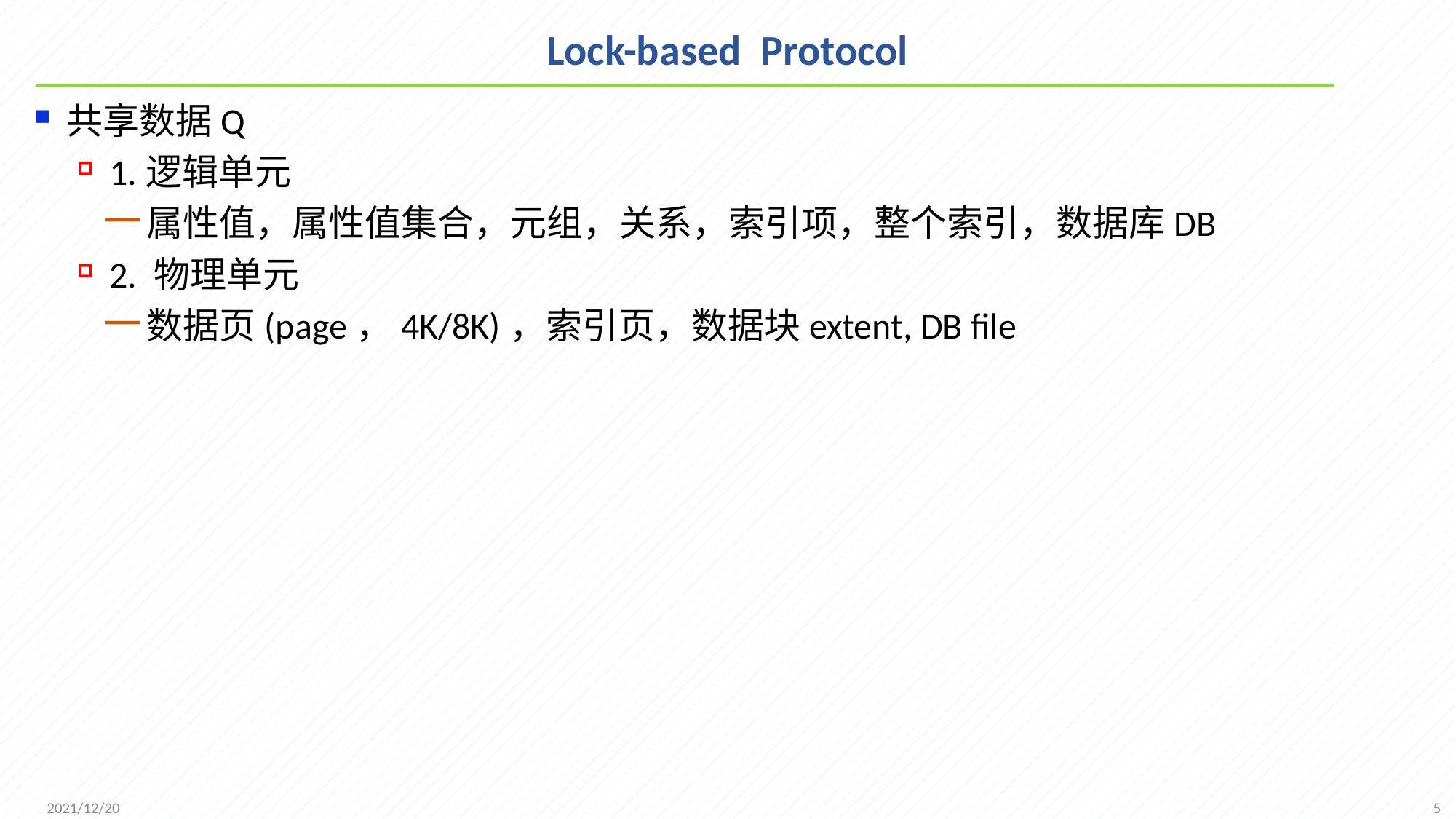

# Lock-based  Protocol
共享数据Q
1.逻辑单元
属性值，属性值集合，元组，关系，索引项，整个索引，数据库DB
2. 物理单元
数据页(page，4K/8K)，索引页，数据块extent, DB file

5
2021/12/20